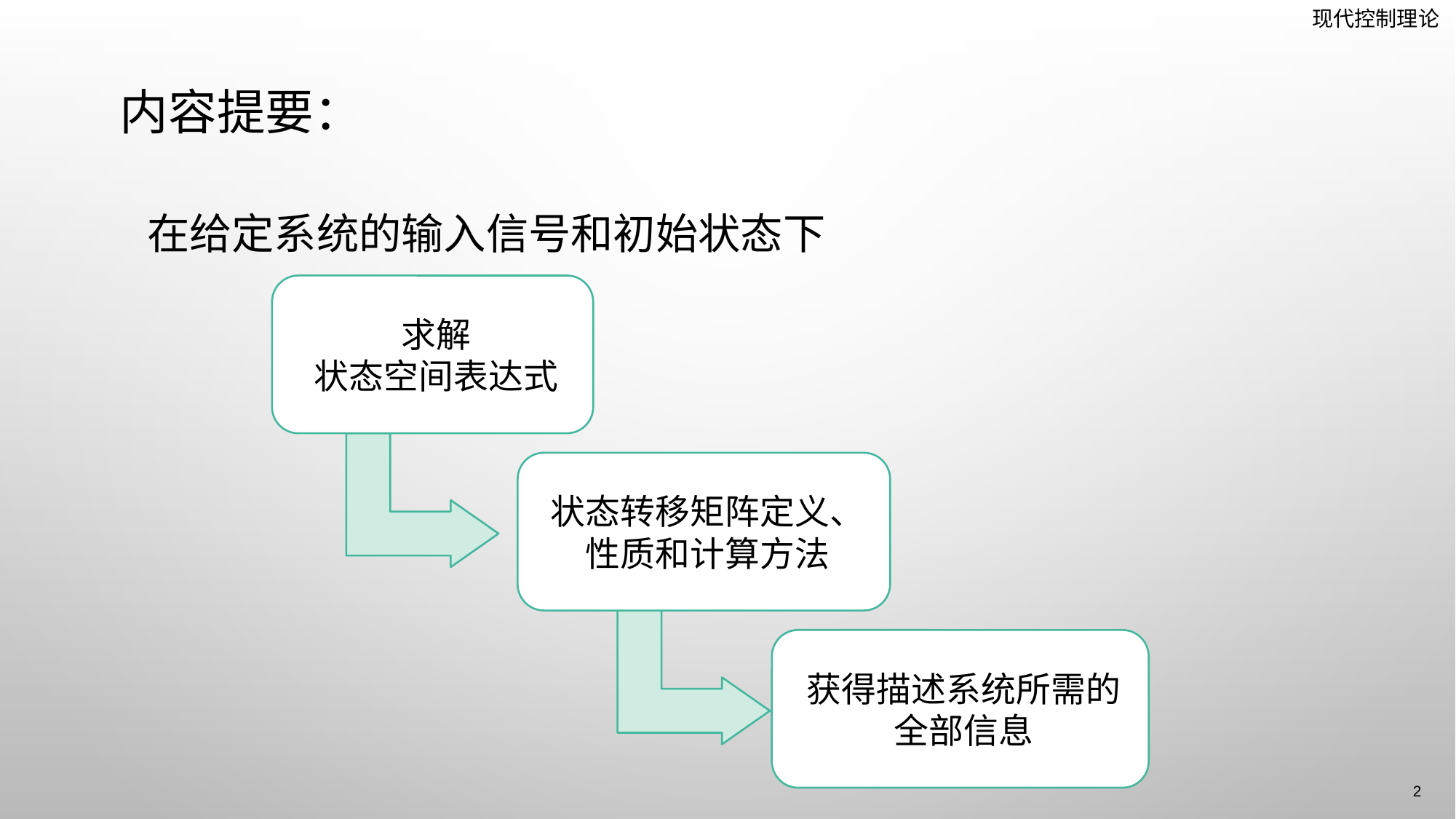

# 内容提要：
在给定系统的输入信号和初始状态下

求解
状态空间表达式
状态转移矩阵定义、
性质和计算方法
获得描述系统所需的
全部信息
2